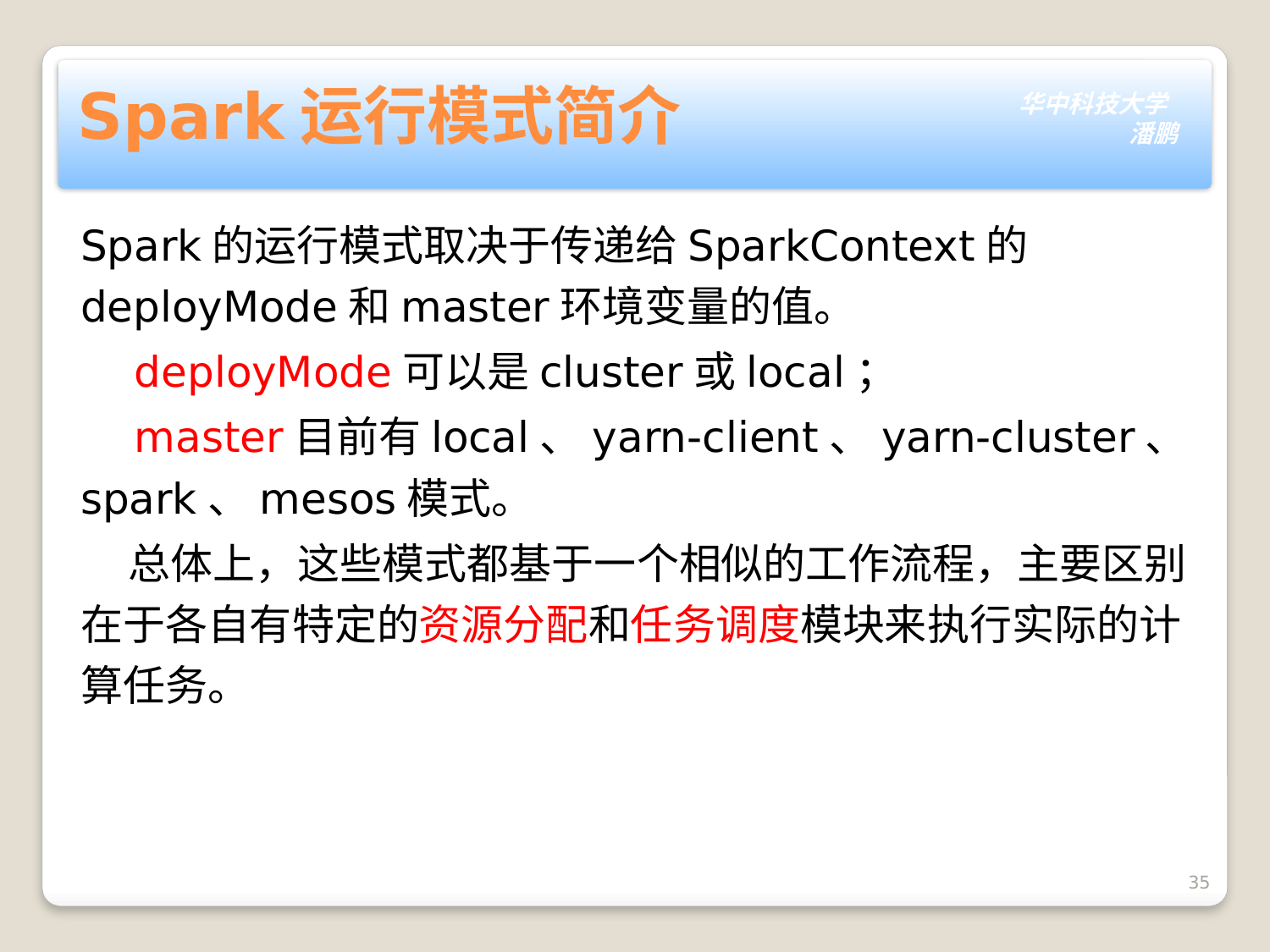

# Spark运行模式简介
Spark的运行模式取决于传递给SparkContext的deployMode和master环境变量的值。
    deployMode可以是cluster或local；
    master目前有local、yarn-client、yarn-cluster、spark、mesos模式。
    总体上，这些模式都基于一个相似的工作流程，主要区别在于各自有特定的资源分配和任务调度模块来执行实际的计算任务。
35